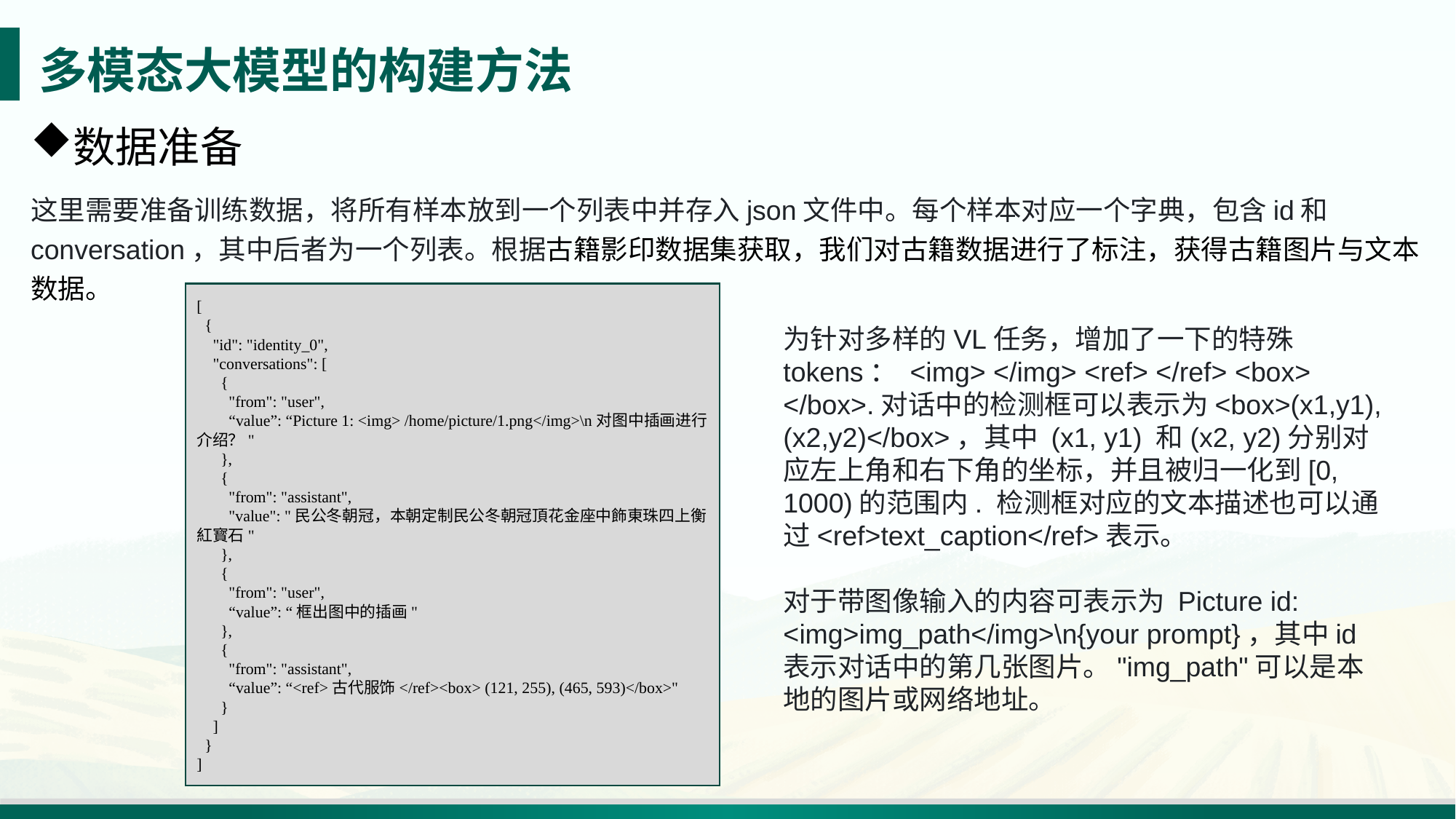

# 多模态大模型的构建方法
数据准备
这里需要准备训练数据，将所有样本放到一个列表中并存入json文件中。每个样本对应一个字典，包含id和conversation，其中后者为一个列表。根据古籍影印数据集获取，我们对古籍数据进行了标注，获得古籍图片与文本数据。

[
  {
    "id": "identity_0",
    "conversations": [
      {
        "from": "user",
        “value”: “Picture 1: <img> /home/picture/1.png</img>\n对图中插画进行介绍？"
      },
      {
        "from": "assistant",
        "value": "民公冬朝冠，本朝定制民公冬朝冠頂花金座中飾東珠四上衡紅寳石"
      },
      {
        "from": "user",
        “value”: “框出图中的插画"
      },
      {
        "from": "assistant",
        “value”: “<ref>古代服饰</ref><box> (121, 255), (465, 593)</box>"
      }
    ]
  }
]
为针对多样的VL任务，增加了一下的特殊tokens： <img> </img> <ref> </ref> <box> </box>.对话中的检测框可以表示为<box>(x1,y1),(x2,y2)</box>，其中 (x1, y1) 和(x2, y2)分别对应左上角和右下角的坐标，并且被归一化到[0, 1000)的范围内. 检测框对应的文本描述也可以通过<ref>text_caption</ref>表示。

对于带图像输入的内容可表示为 Picture id: <img>img_path</img>\n{your prompt}，其中id表示对话中的第几张图片。"img_path"可以是本地的图片或网络地址。